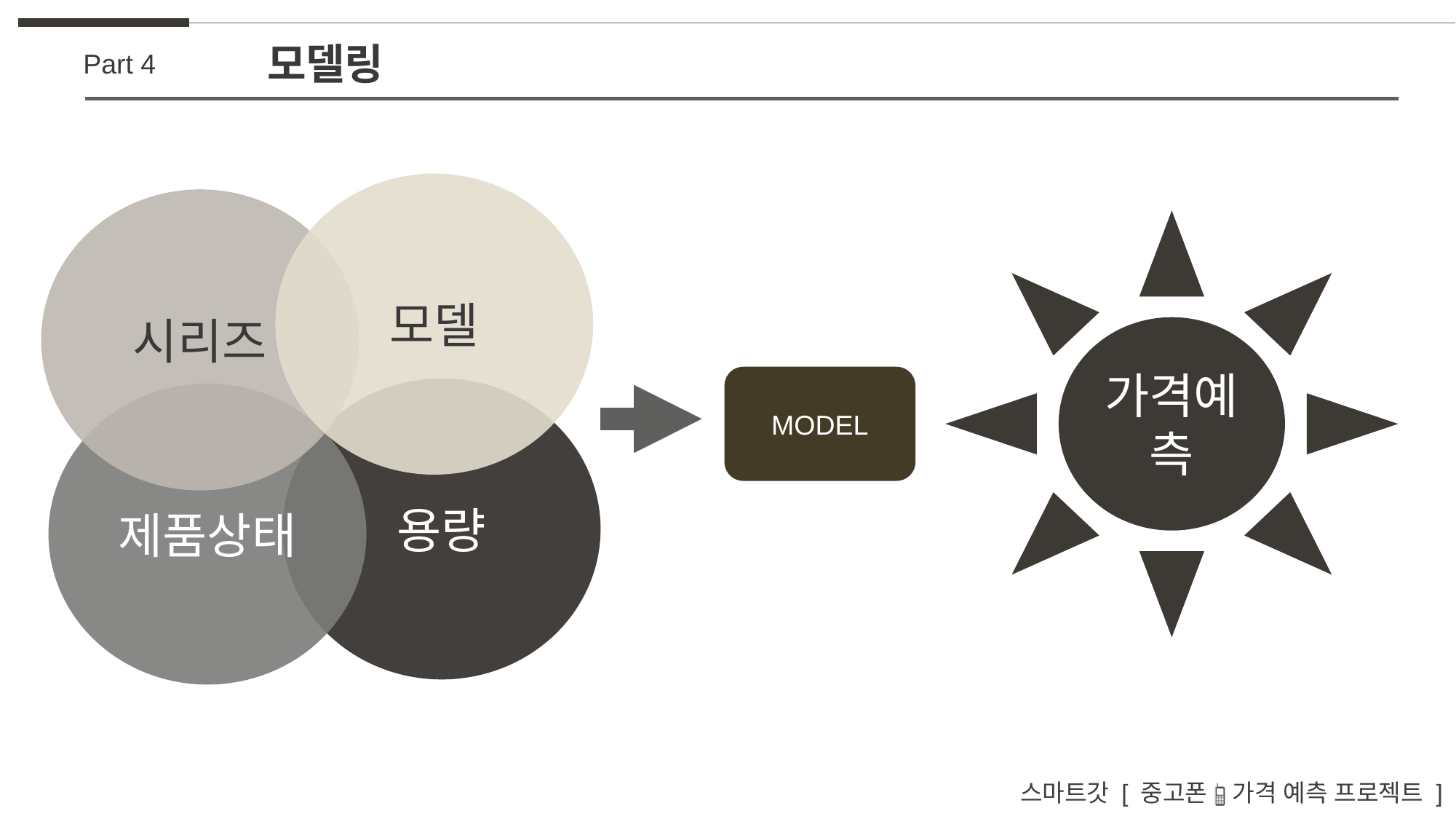

모델링
Part 4
모델
시리즈
가격예측
MODEL
용량
제품상태
스마트갓 [ 중고폰 📱 가격 예측 프로젝트 ]